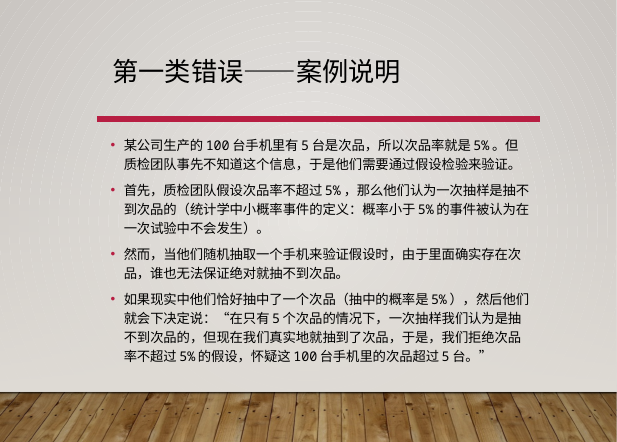

# 第一类错误——案例说明
某公司生产的100台手机里有5台是次品，所以次品率就是5%。但质检团队事先不知道这个信息，于是他们需要通过假设检验来验证。
首先，质检团队假设次品率不超过5%，那么他们认为一次抽样是抽不到次品的（统计学中小概率事件的定义：概率小于5%的事件被认为在一次试验中不会发生）。
然而，当他们随机抽取一个手机来验证假设时，由于里面确实存在次品，谁也无法保证绝对就抽不到次品。
如果现实中他们恰好抽中了一个次品（抽中的概率是5%），然后他们就会下决定说：“在只有5个次品的情况下，一次抽样我们认为是抽不到次品的，但现在我们真实地就抽到了次品，于是，我们拒绝次品率不超过5%的假设，怀疑这100台手机里的次品超过5台。”